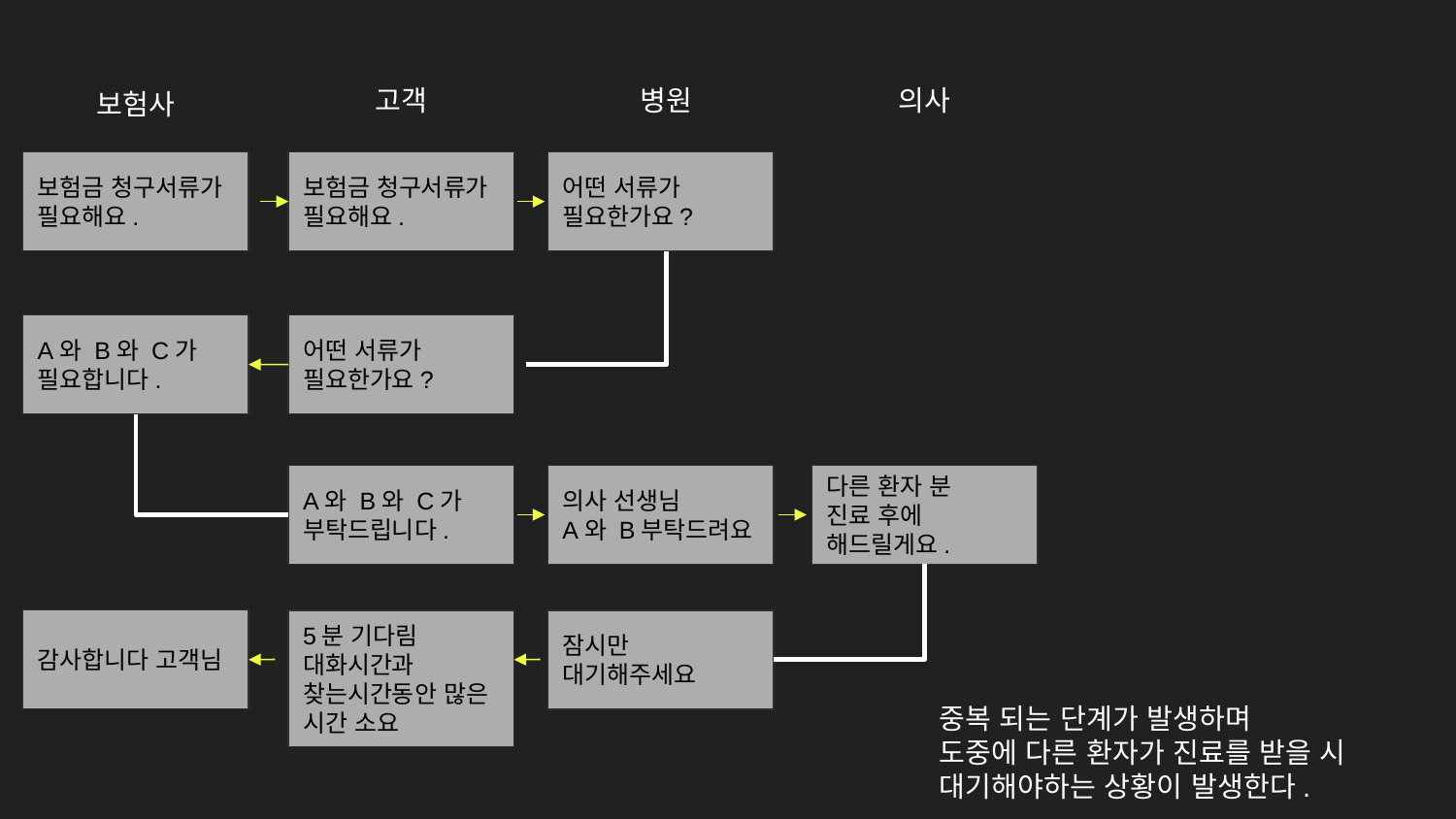

고객

병원
의사
보험사

보험금 청구서류가 필요해요.

보험금 청구서류가 필요해요.
어떤 서류가 필요한가요?

A와 B와 C가 필요합니다.
어떤 서류가 필요한가요?

다른 환자 분
진료 후에 해드릴게요.
A와 B와 C가 부탁드립니다.
의사 선생님
A와 B부탁드려요

감사합니다 고객님

5분 기다림
대화시간과 찾는시간동안 많은 시간 소요
잠시만 대기해주세요
중복 되는 단계가 발생하며
도중에 다른 환자가 진료를 받을 시 대기해야하는 상황이 발생한다.